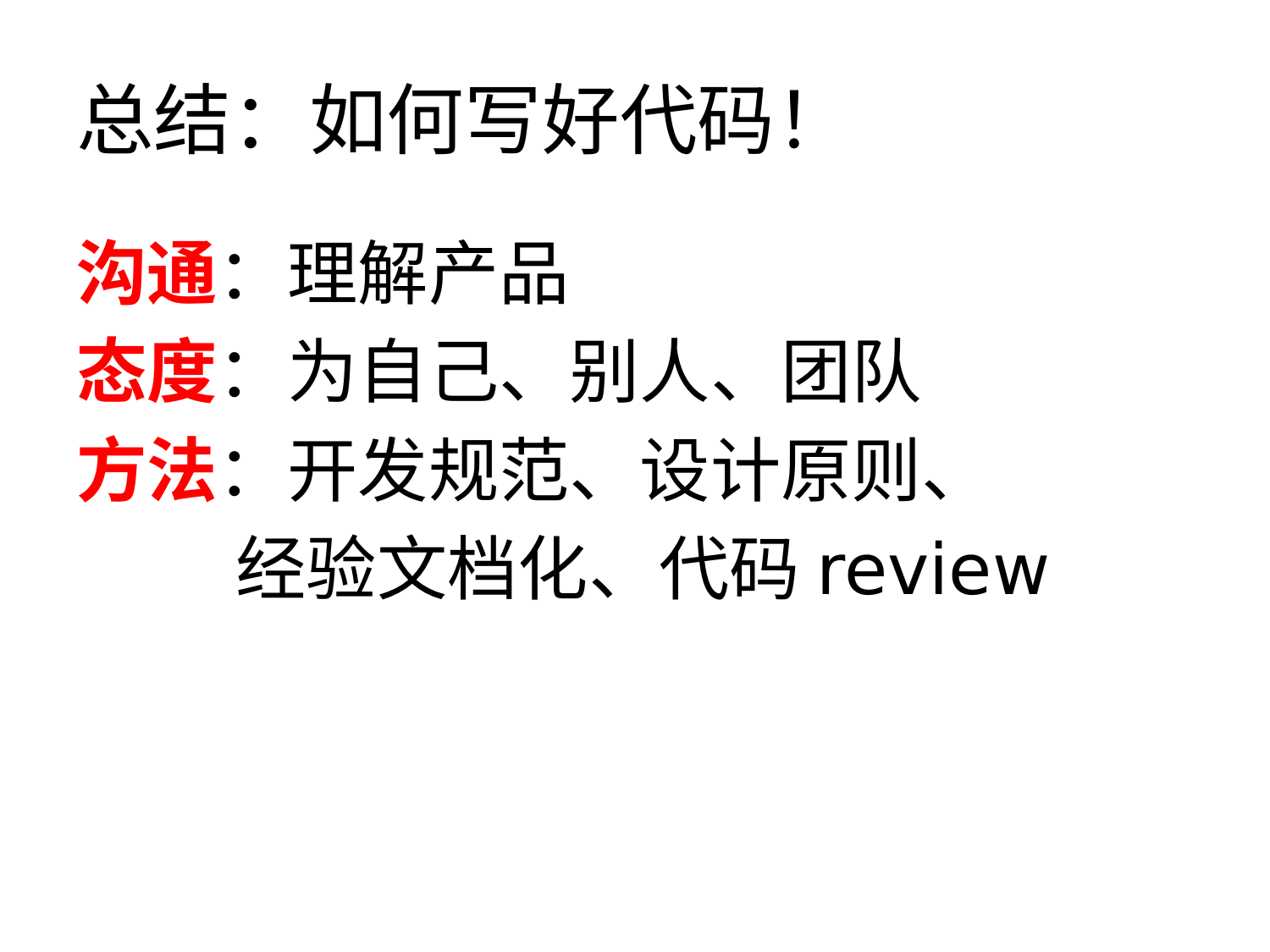

# 总结：如何写好代码！
沟通：理解产品
态度：为自己、别人、团队
方法：开发规范、设计原则、
         经验文档化、代码review